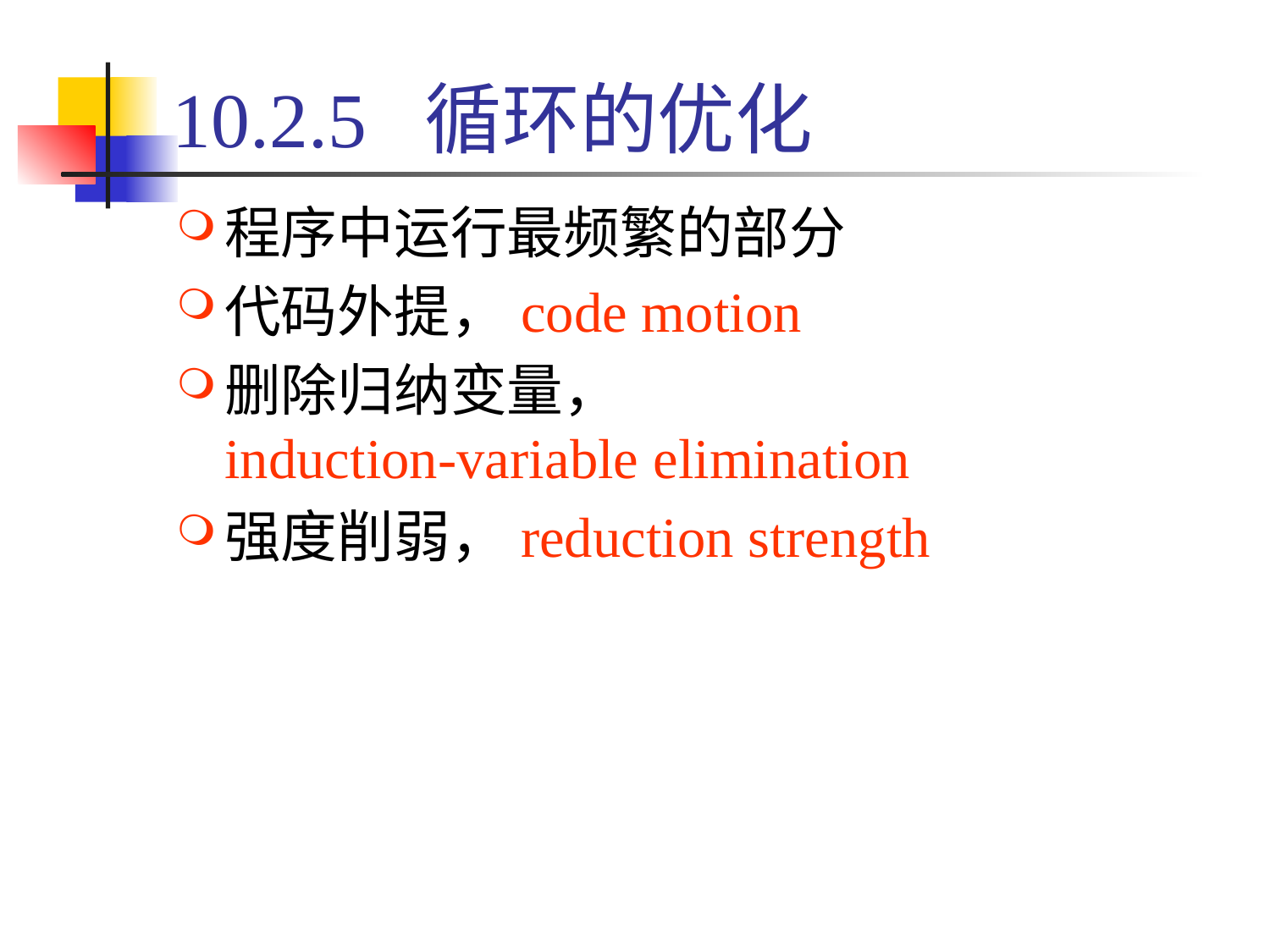

# 10.2.5  循环的优化
程序中运行最频繁的部分
代码外提，code motion
删除归纳变量，
induction-variable elimination
强度削弱，reduction strength